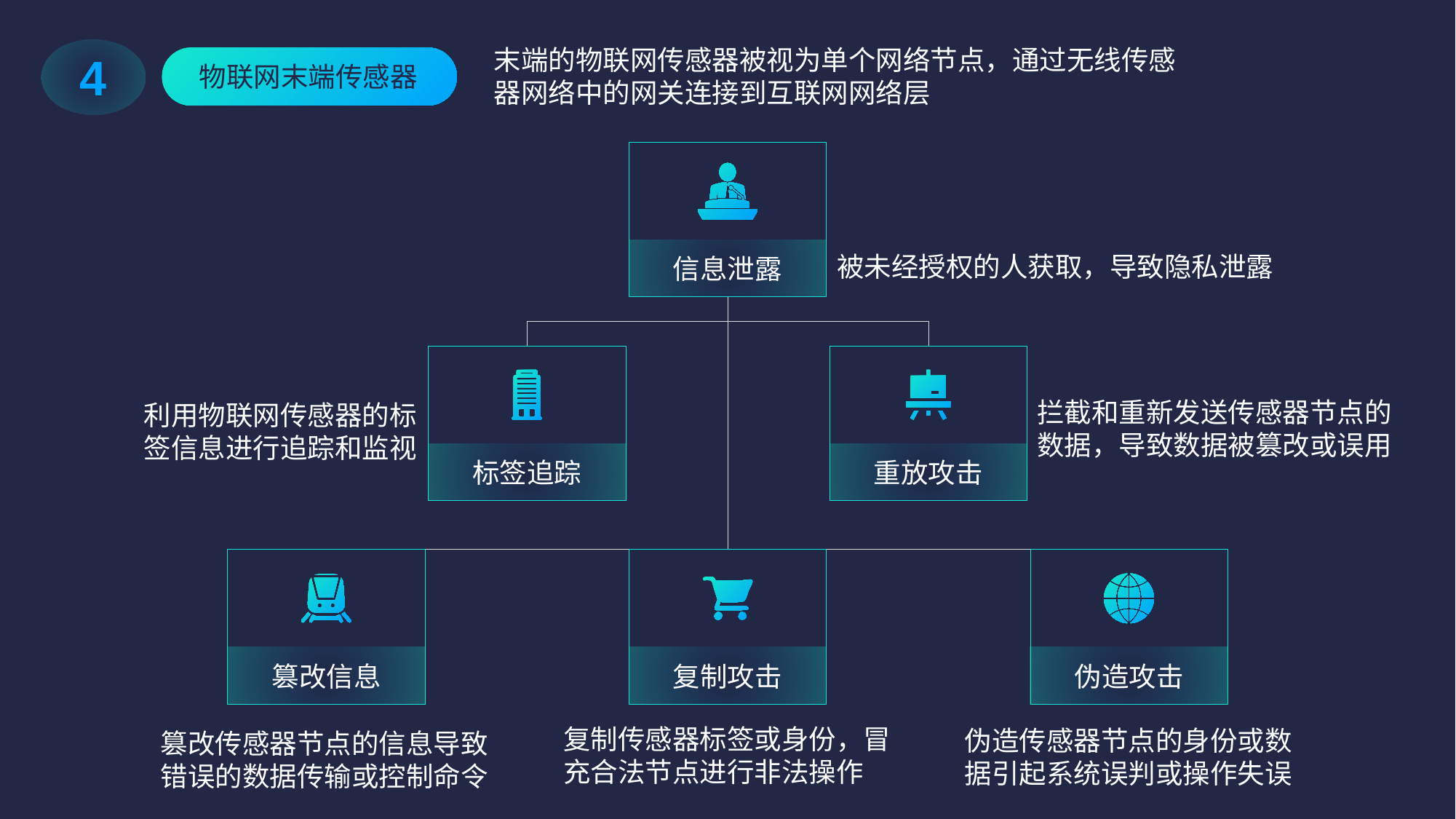

末端的物联网传感器被视为单个网络节点，通过无线传感器网络中的网关连接到互联网网络层
4

物联网末端传感器

信息泄露

标签追踪
重放攻击

篡改信息
复制攻击
伪造攻击
被未经授权的人获取，导致隐私泄露
拦截和重新发送传感器节点的数据，导致数据被篡改或误用
利用物联网传感器的标签信息进行追踪和监视
复制传感器标签或身份，冒充合法节点进行非法操作
伪造传感器节点的身份或数据引起系统误判或操作失误
篡改传感器节点的信息导致错误的数据传输或控制命令